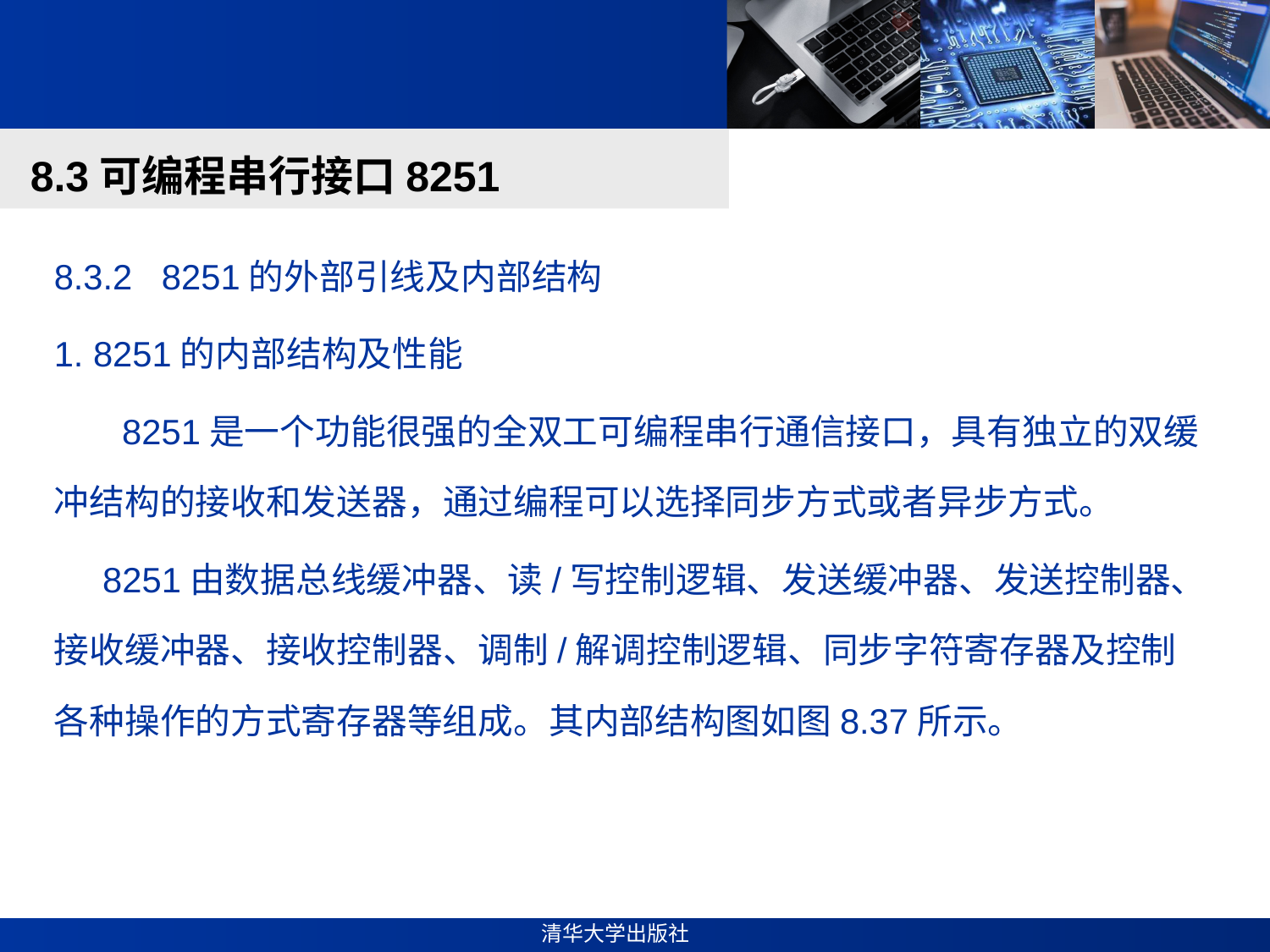

#
8.3可编程串行接口8251
8.3.2   8251的外部引线及内部结构
1. 8251的内部结构及性能
       8251是一个功能很强的全双工可编程串行通信接口，具有独立的双缓冲结构的接收和发送器，通过编程可以选择同步方式或者异步方式。
     8251由数据总线缓冲器、读/写控制逻辑、发送缓冲器、发送控制器、接收缓冲器、接收控制器、调制/解调控制逻辑、同步字符寄存器及控制各种操作的方式寄存器等组成。其内部结构图如图8.37所示。